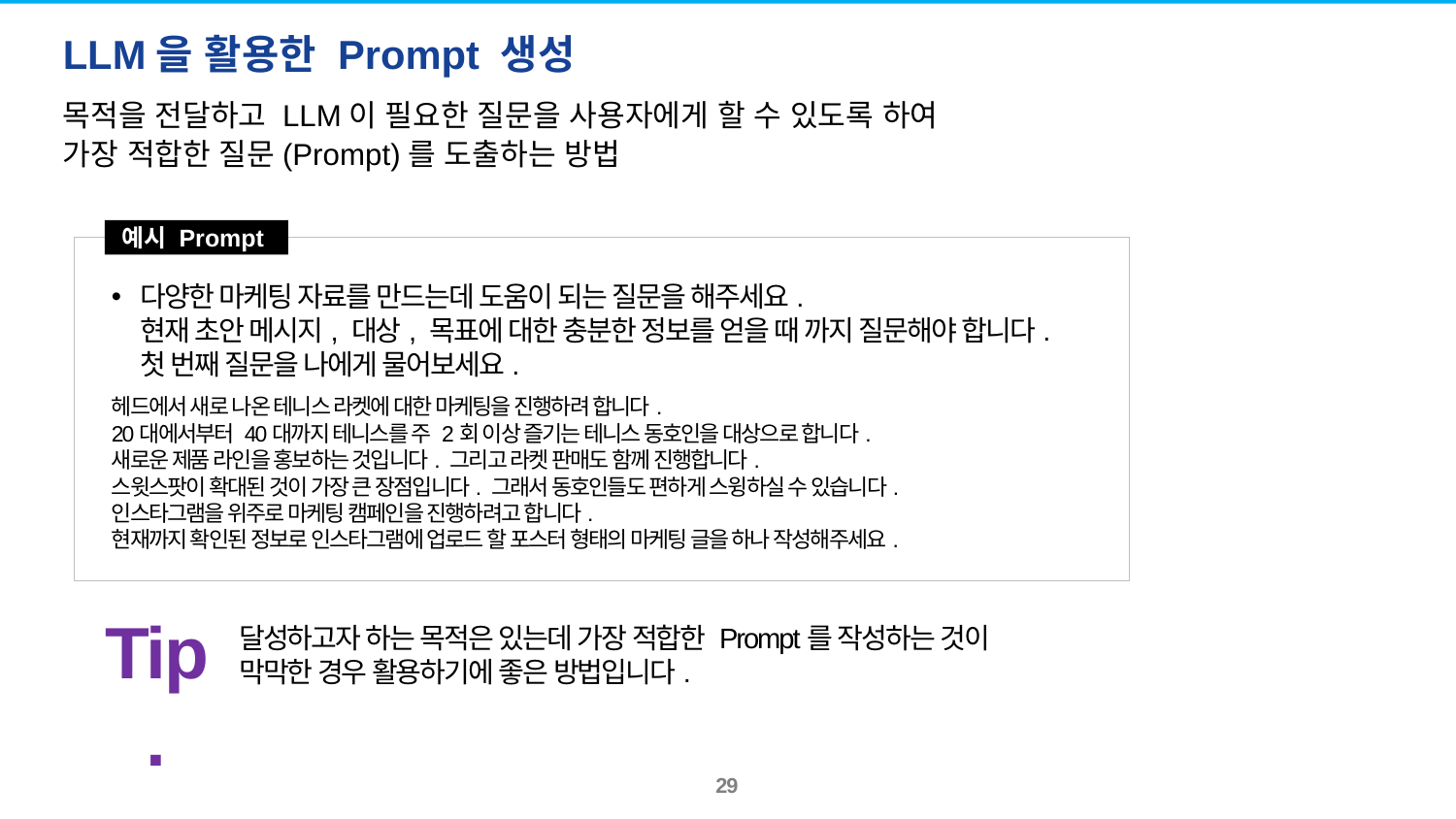

# LLM을 활용한 Prompt 생성
목적을 전달하고 LLM이 필요한 질문을 사용자에게 할 수 있도록 하여
가장 적합한 질문(Prompt)를 도출하는 방법
예시 Prompt

다양한 마케팅 자료를 만드는데 도움이 되는 질문을 해주세요.
현재 초안 메시지, 대상, 목표에 대한 충분한 정보를 얻을 때 까지 질문해야 합니다.
첫 번째 질문을 나에게 물어보세요.
헤드에서 새로 나온 테니스 라켓에 대한 마케팅을 진행하려 합니다.
20대에서부터 40대까지 테니스를 주 2회 이상 즐기는 테니스 동호인을 대상으로 합니다.
새로운 제품 라인을 홍보하는 것입니다. 그리고 라켓 판매도 함께 진행합니다.
스윗스팟이 확대된 것이 가장 큰 장점입니다. 그래서 동호인들도 편하게 스윙하실 수 있습니다.
인스타그램을 위주로 마케팅 캠페인을 진행하려고 합니다.
현재까지 확인된 정보로 인스타그램에 업로드 할 포스터 형태의 마케팅 글을 하나 작성해주세요.

Tip.
달성하고자 하는 목적은 있는데 가장 적합한 Prompt를 작성하는 것이
막막한 경우 활용하기에 좋은 방법입니다.